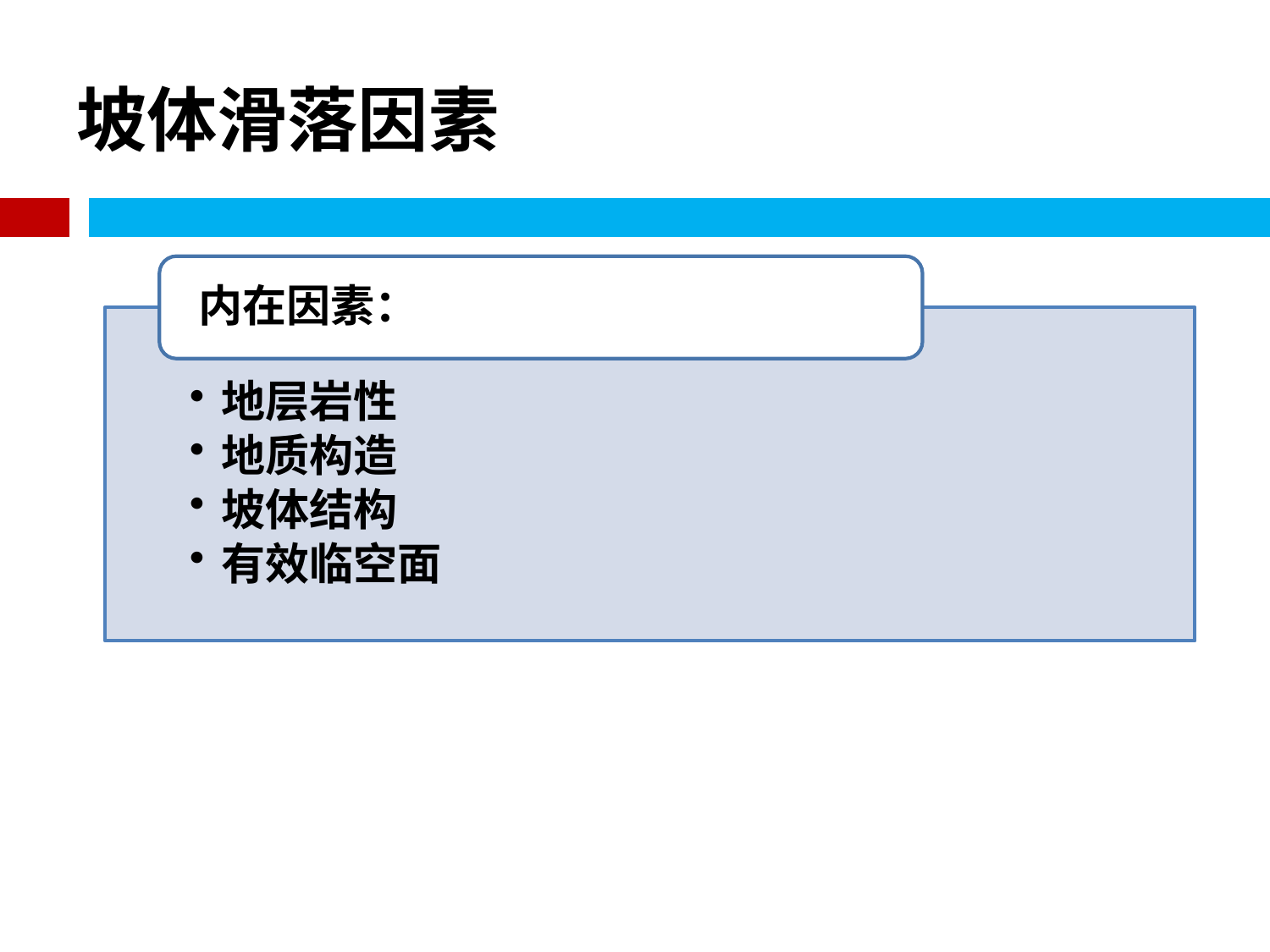

# 坡体滑落因素
地层岩性
地质构造
坡体结构
有效临空面
内在因素：